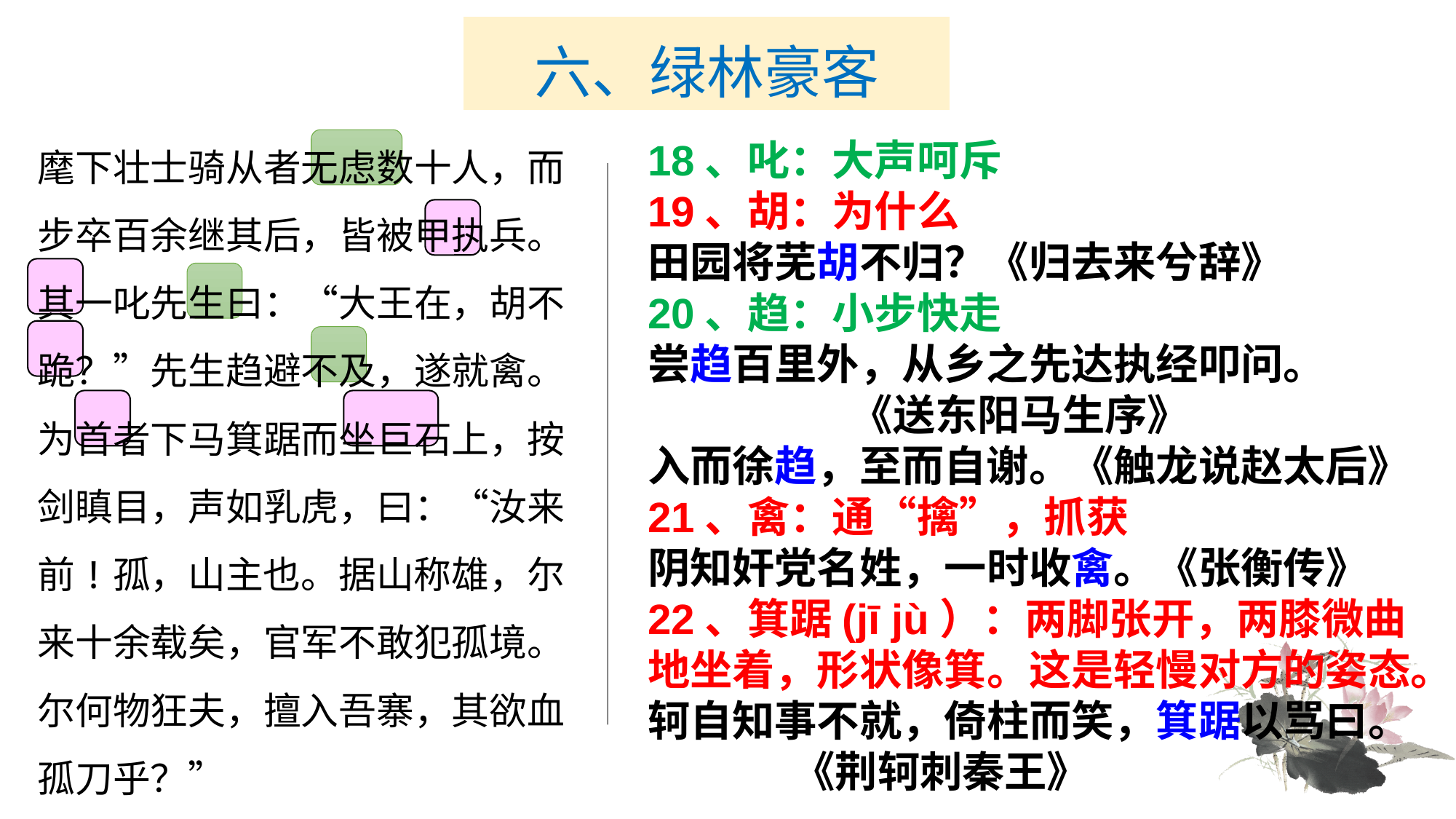

# 六、绿林豪客
麾下壮士骑从者无虑数十人，而步卒百余继其后，皆被甲执兵。其一叱先生曰：“大王在，胡不跪？”先生趋避不及，遂就禽。为首者下马箕踞而坐巨石上，按剑瞋目，声如乳虎，曰：“汝来前!孤，山主也。据山称雄，尔来十余载矣，官军不敢犯孤境。尔何物狂夫，擅入吾寨，其欲血孤刀乎？”

18、叱：大声呵斥
19、胡：为什么
田园将芜胡不归？《归去来兮辞》
20、趋：小步快走
尝趋百里外，从乡之先达执经叩问。
                    《送东阳马生序》
入而徐趋，至而自谢。《触龙说赵太后》
21、禽：通“擒”，抓获
阴知奸党名姓，一时收禽。《张衡传》
22、箕踞(jī jù）：两脚张开，两膝微曲地坐着，形状像箕。这是轻慢对方的姿态。
轲自知事不就，倚柱而笑，箕踞以骂曰。
              《荆轲刺秦王》